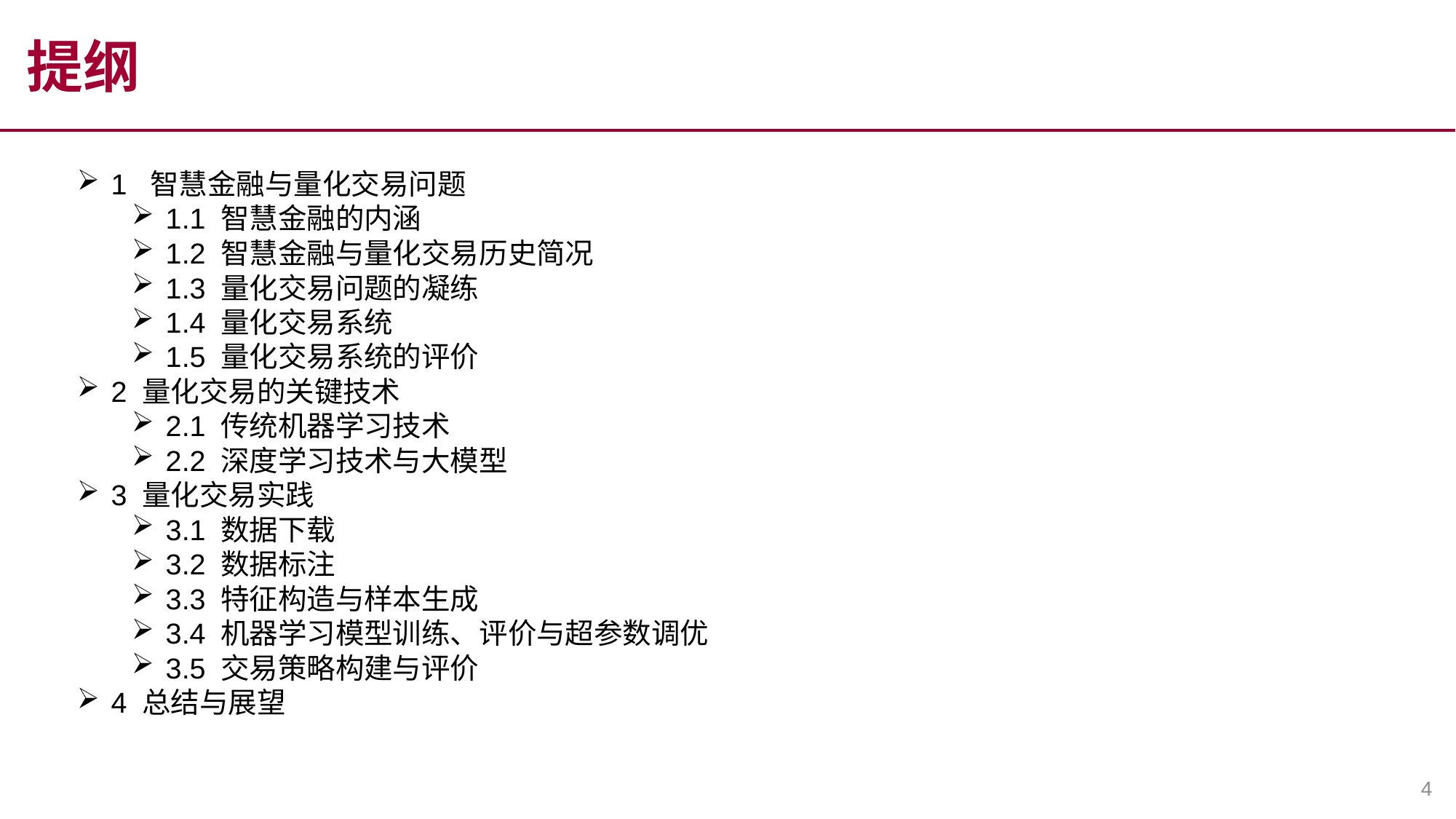

提纲
1  智慧金融与量化交易问题
1.1 智慧金融的内涵
1.2 智慧金融与量化交易历史简况
1.3 量化交易问题的凝练
1.4 量化交易系统
1.5 量化交易系统的评价
2 量化交易的关键技术
2.1 传统机器学习技术
2.2 深度学习技术与大模型
3 量化交易实践
3.1 数据下载
3.2 数据标注
3.3 特征构造与样本生成
3.4 机器学习模型训练、评价与超参数调优
3.5 交易策略构建与评价
4 总结与展望
4